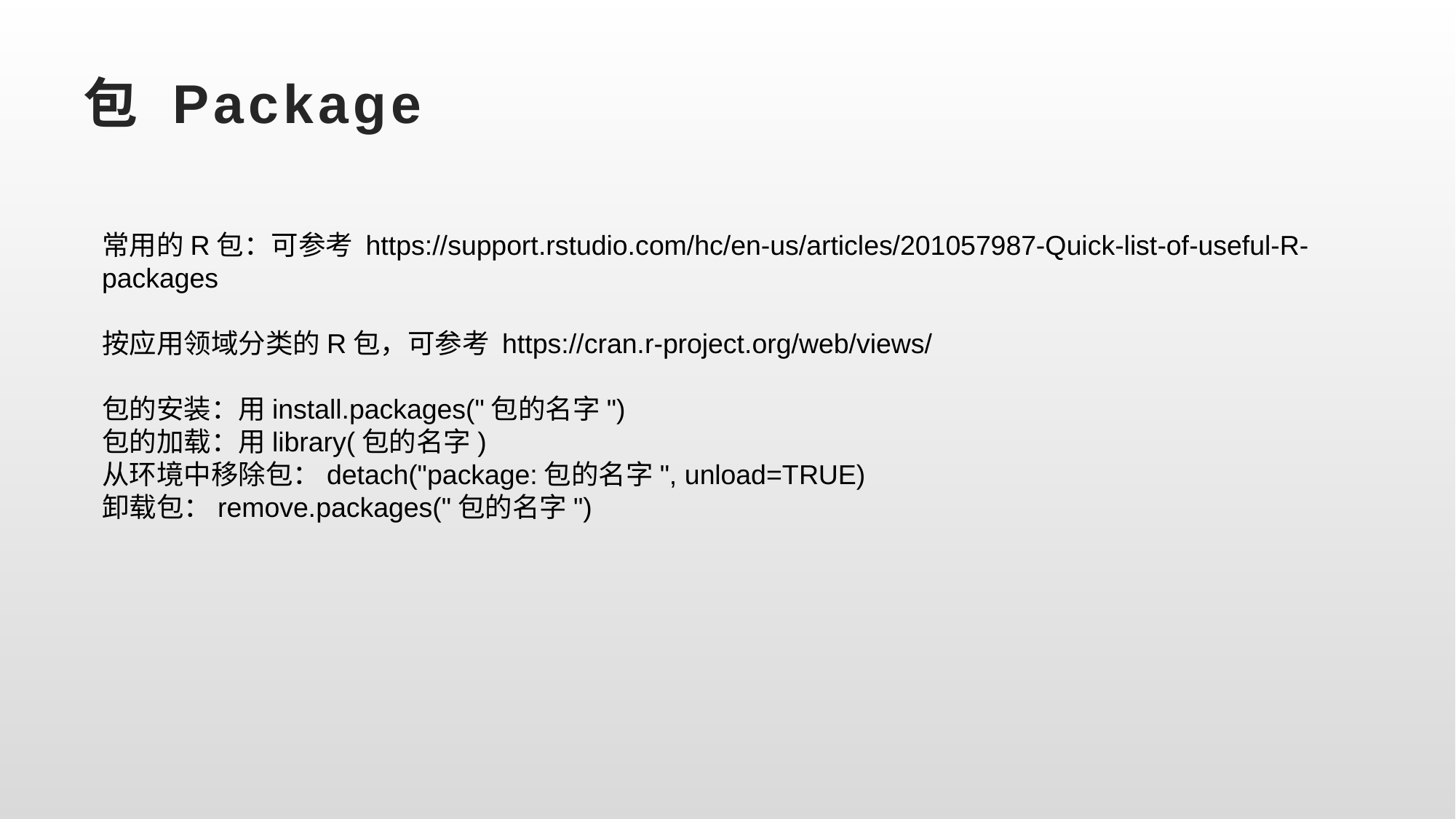

# 包 Package
常用的R包：可参考 https://support.rstudio.com/hc/en-us/articles/201057987-Quick-list-of-useful-R-packages

按应用领域分类的R包，可参考 https://cran.r-project.org/web/views/

包的安装：用install.packages("包的名字")
包的加载：用library(包的名字)
从环境中移除包：detach("package:包的名字", unload=TRUE)
卸载包：remove.packages("包的名字")